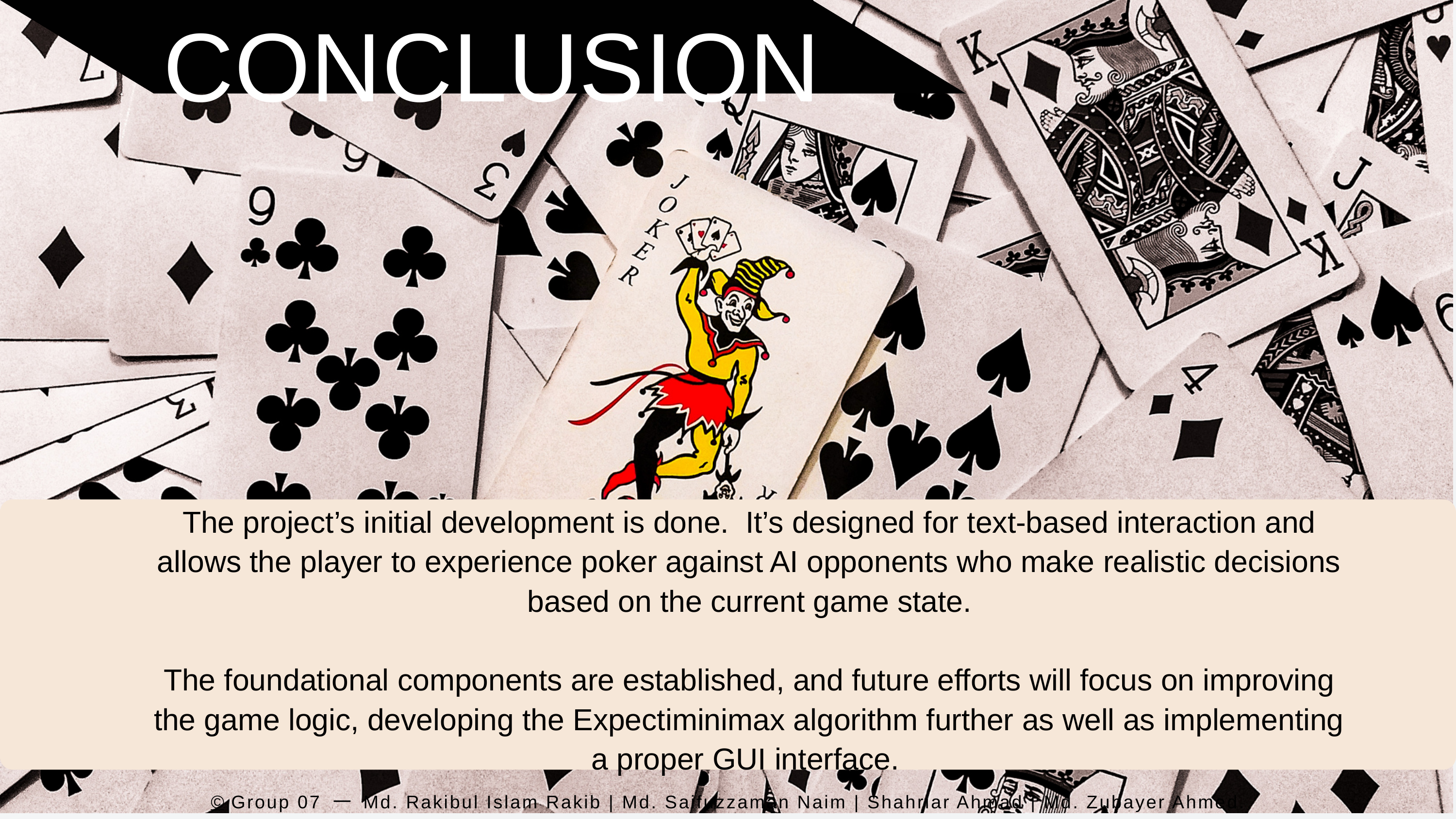

CONCLUSION

The project’s initial development is done.  It’s designed for text-based interaction and allows the player to experience poker against AI opponents who make realistic decisions based on the current game state.

The foundational components are established, and future efforts will focus on improving the game logic, developing the Expectiminimax algorithm further as well as implementing a proper GUI interface.
©️ Group 07 一 Md. Rakibul Islam Rakib | Md. Saifuzzaman Naim | Shahriar Ahmad | Md. Zubayer Ahmed.